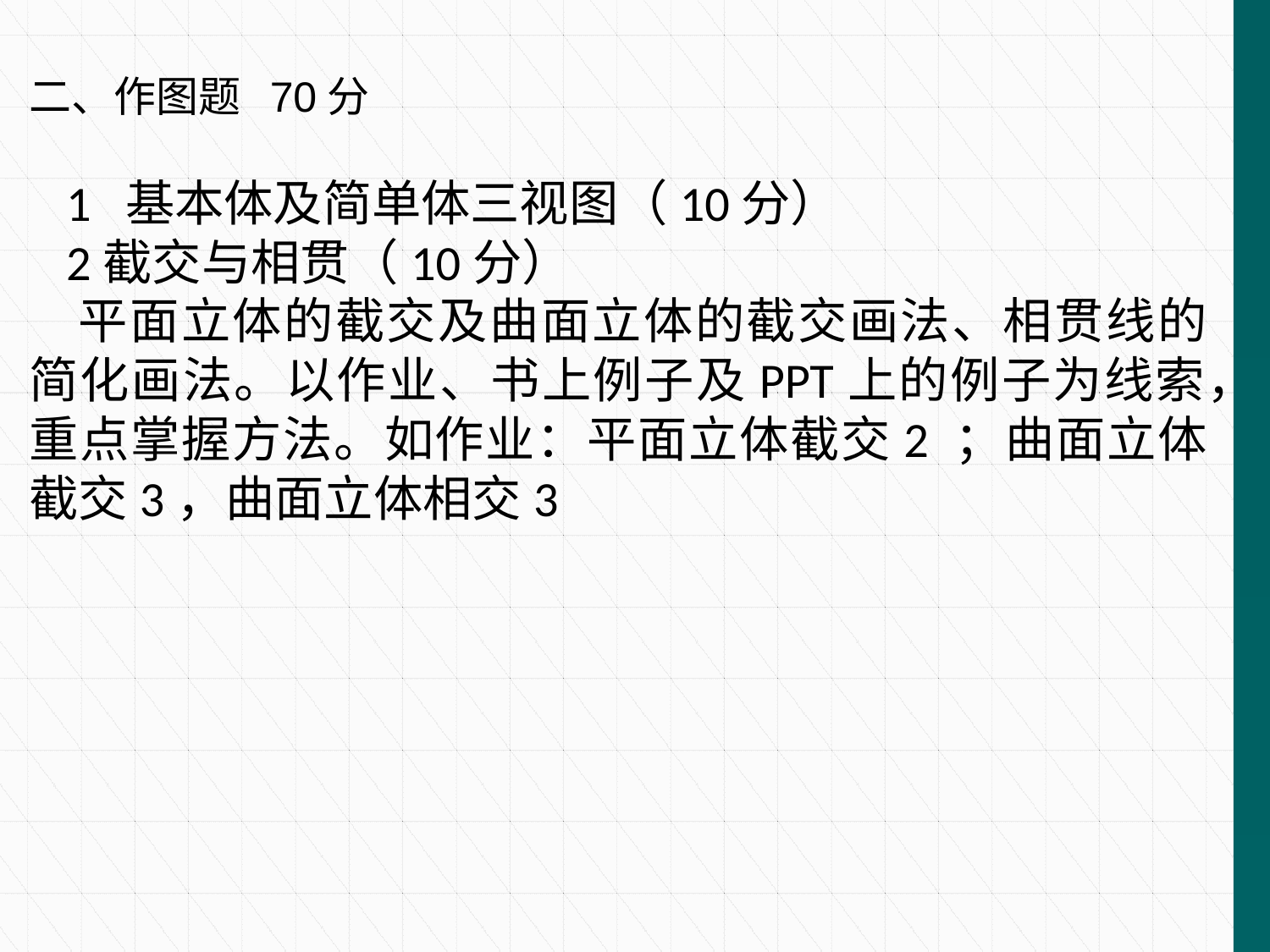

二、作图题  70分

1  基本体及简单体三视图（10分）
2截交与相贯（10分）
平面立体的截交及曲面立体的截交画法、相贯线的简化画法。以作业、书上例子及PPT上的例子为线索，重点掌握方法。如作业：平面立体截交2 ；曲面立体截交3，曲面立体相交3